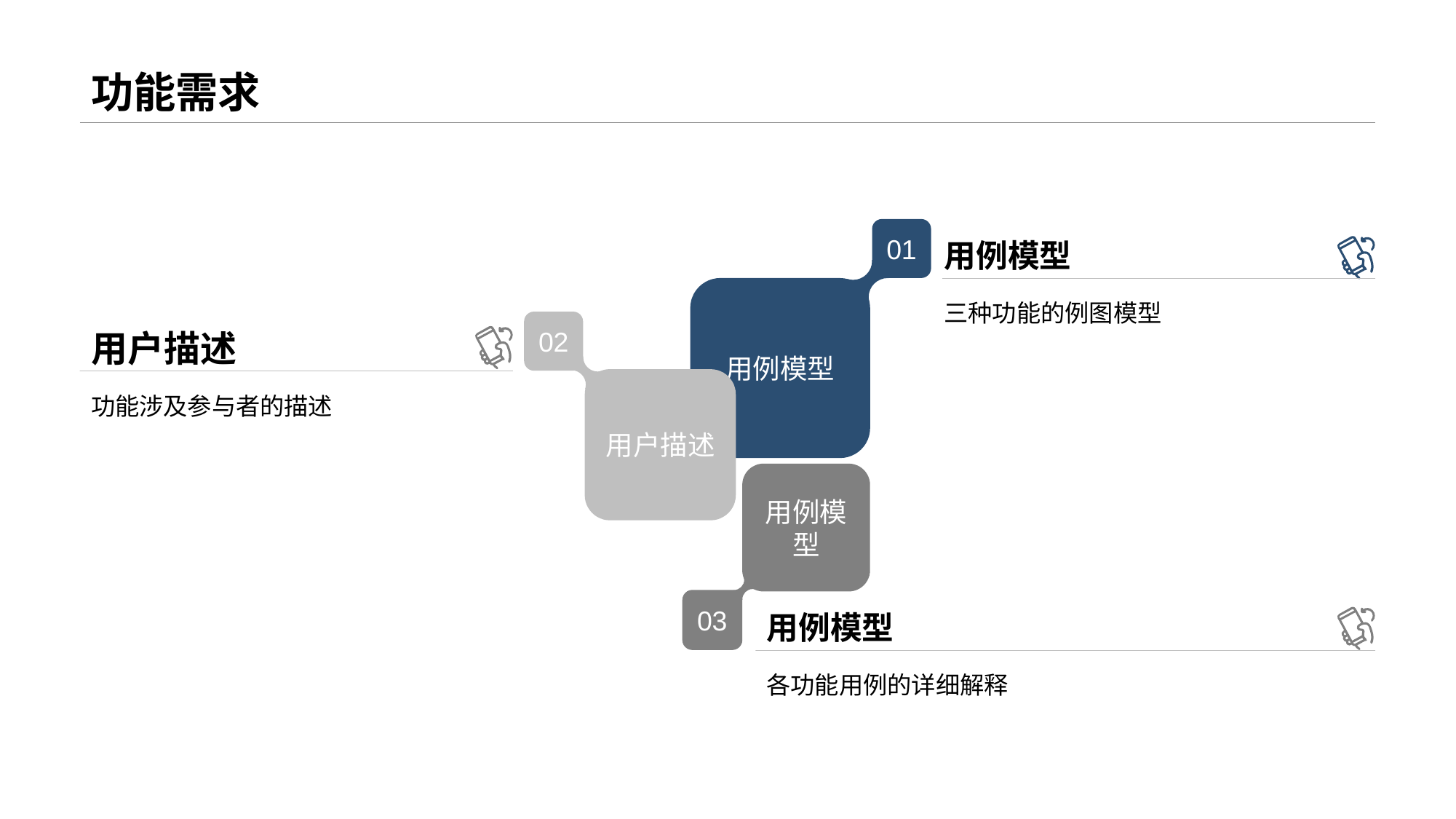

# 功能需求
01

用例模型
02

用户描述
用例模型

03
用例模型

三种功能的例图模型
用户描述

功能涉及参与者的描述
用例模型

各功能用例的详细解释
10